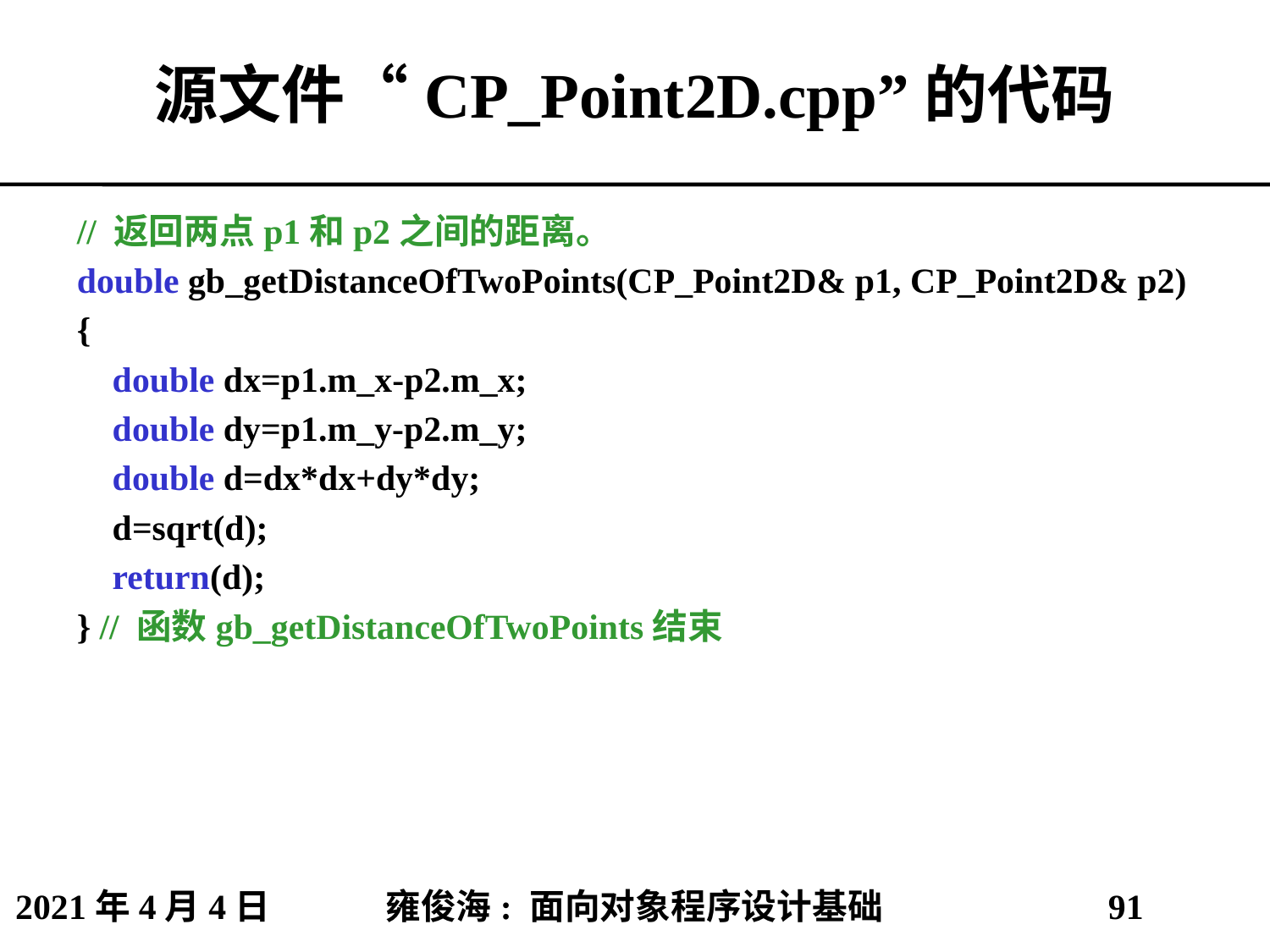

# 源文件“CP_Point2D.cpp”的代码

// 返回两点p1和p2之间的距离。
double gb_getDistanceOfTwoPoints(CP_Point2D& p1, CP_Point2D& p2)
{
    double dx=p1.m_x-p2.m_x;
    double dy=p1.m_y-p2.m_y;
    double d=dx*dx+dy*dy;
    d=sqrt(d);
    return(d);
} // 函数gb_getDistanceOfTwoPoints结束
2021年4月4日
雍俊海: 面向对象程序设计基础
91